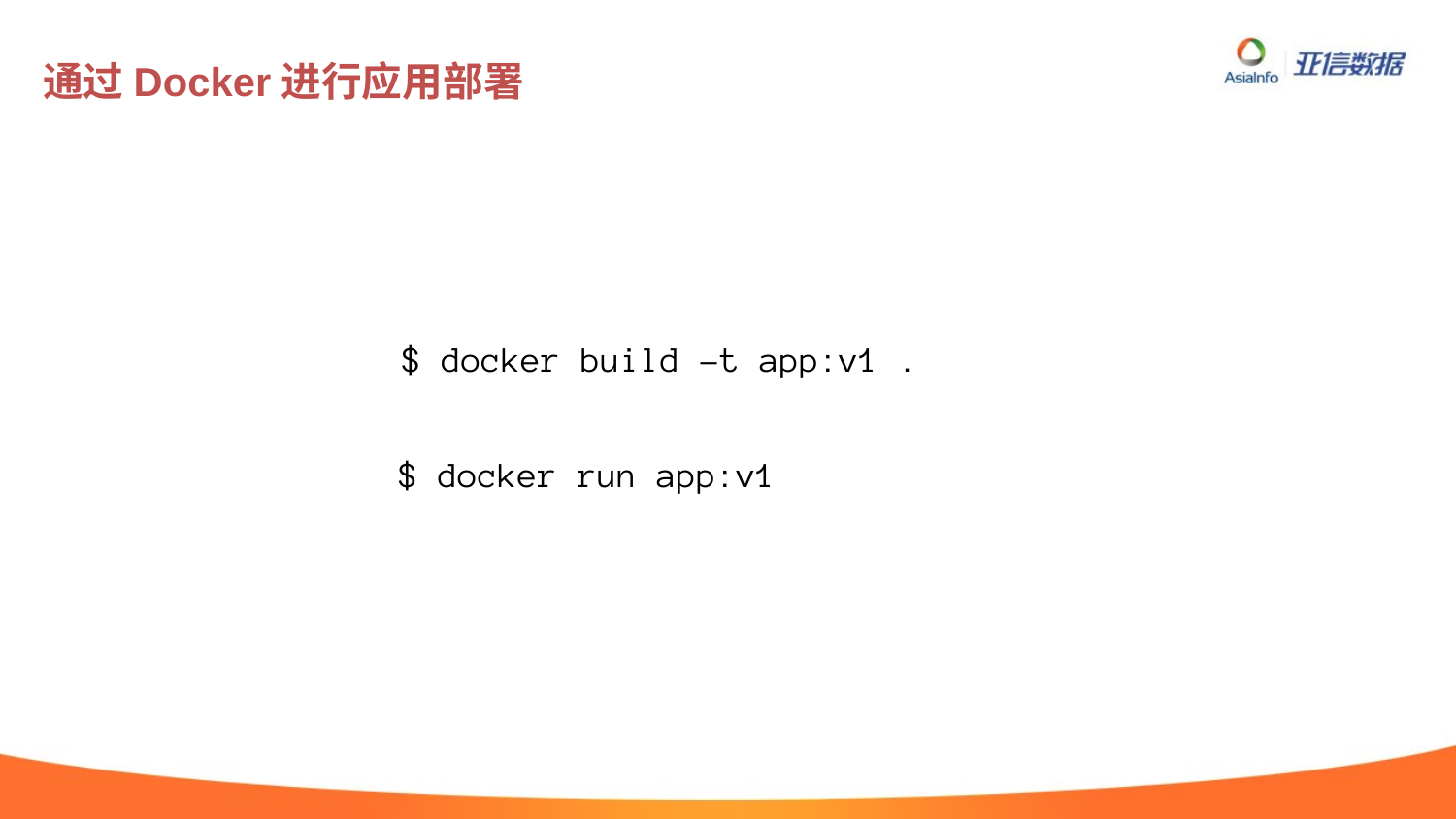

# 通过Docker进行应用部署
$ docker build -t app:v1 .
$ docker run app:v1